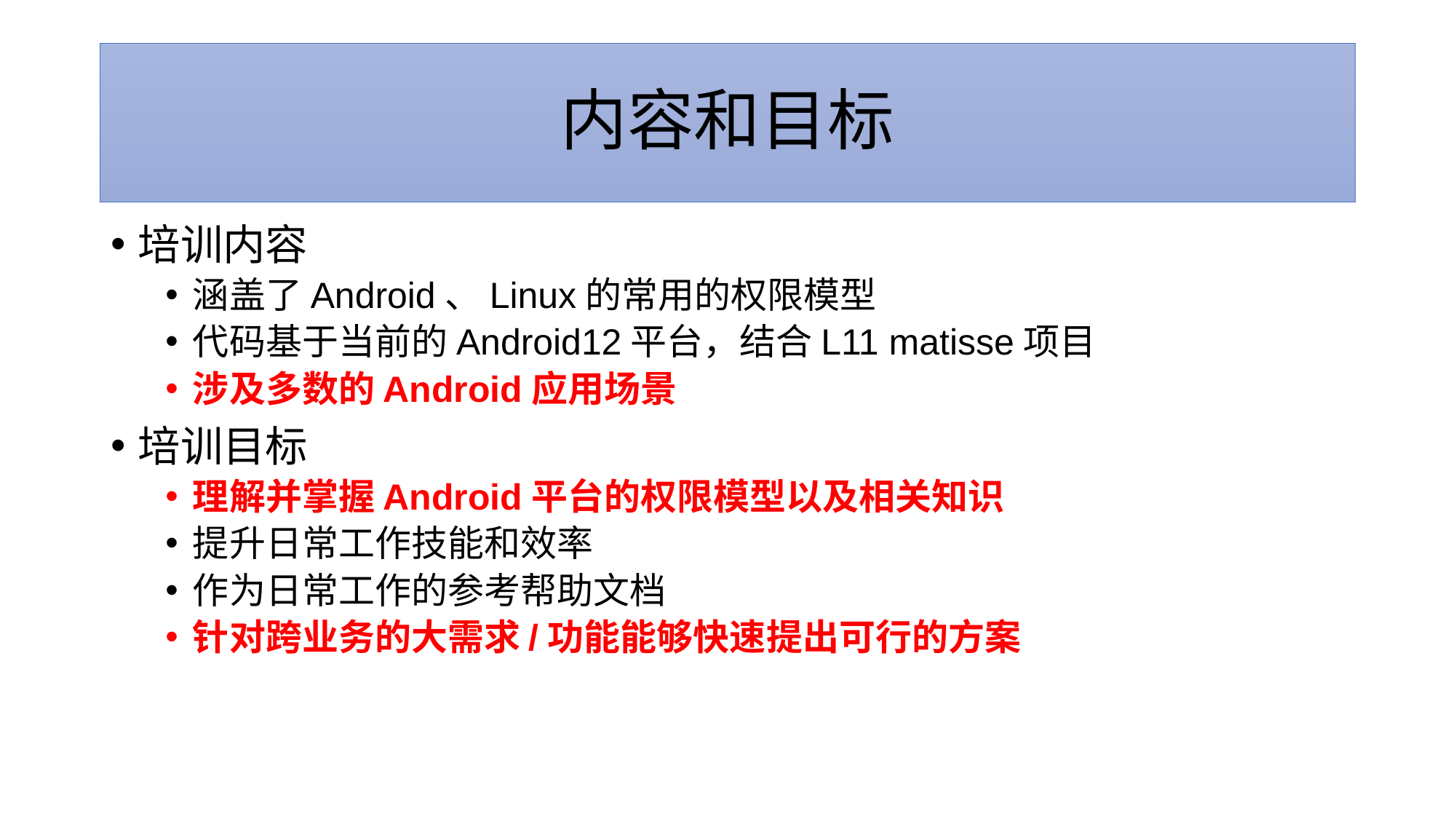

# 内容和目标
培训内容
涵盖了Android、Linux的常用的权限模型
代码基于当前的Android12平台，结合L11 matisse项目
涉及多数的Android应用场景
培训目标
理解并掌握Android平台的权限模型以及相关知识
提升日常工作技能和效率
作为日常工作的参考帮助文档
针对跨业务的大需求/功能能够快速提出可行的方案